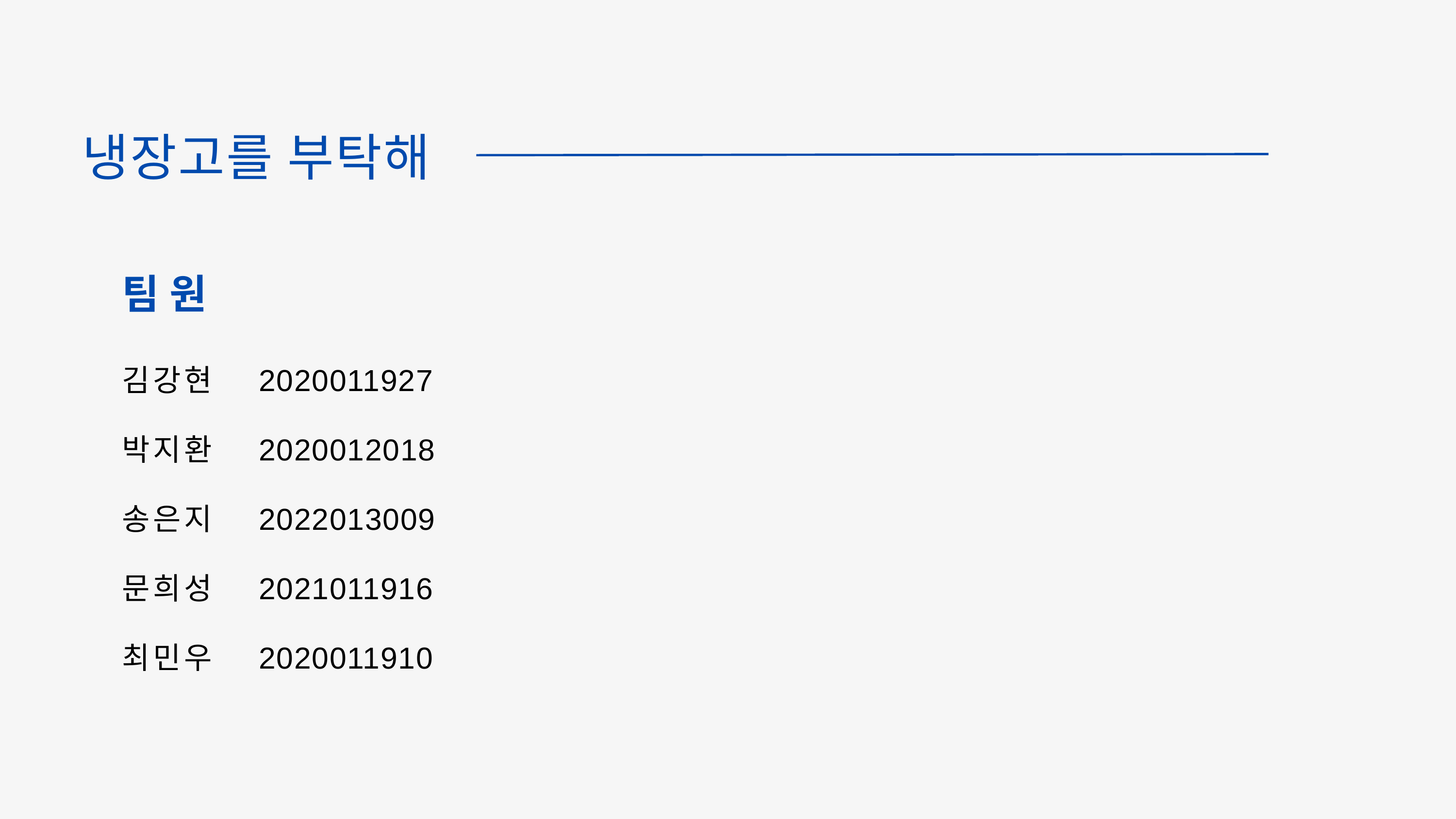

냉장고를 부탁해

팀원
김강현
박지환
송은지
문희성
최민우
2020011927
2020012018
2022013009
2021011916
2020011910